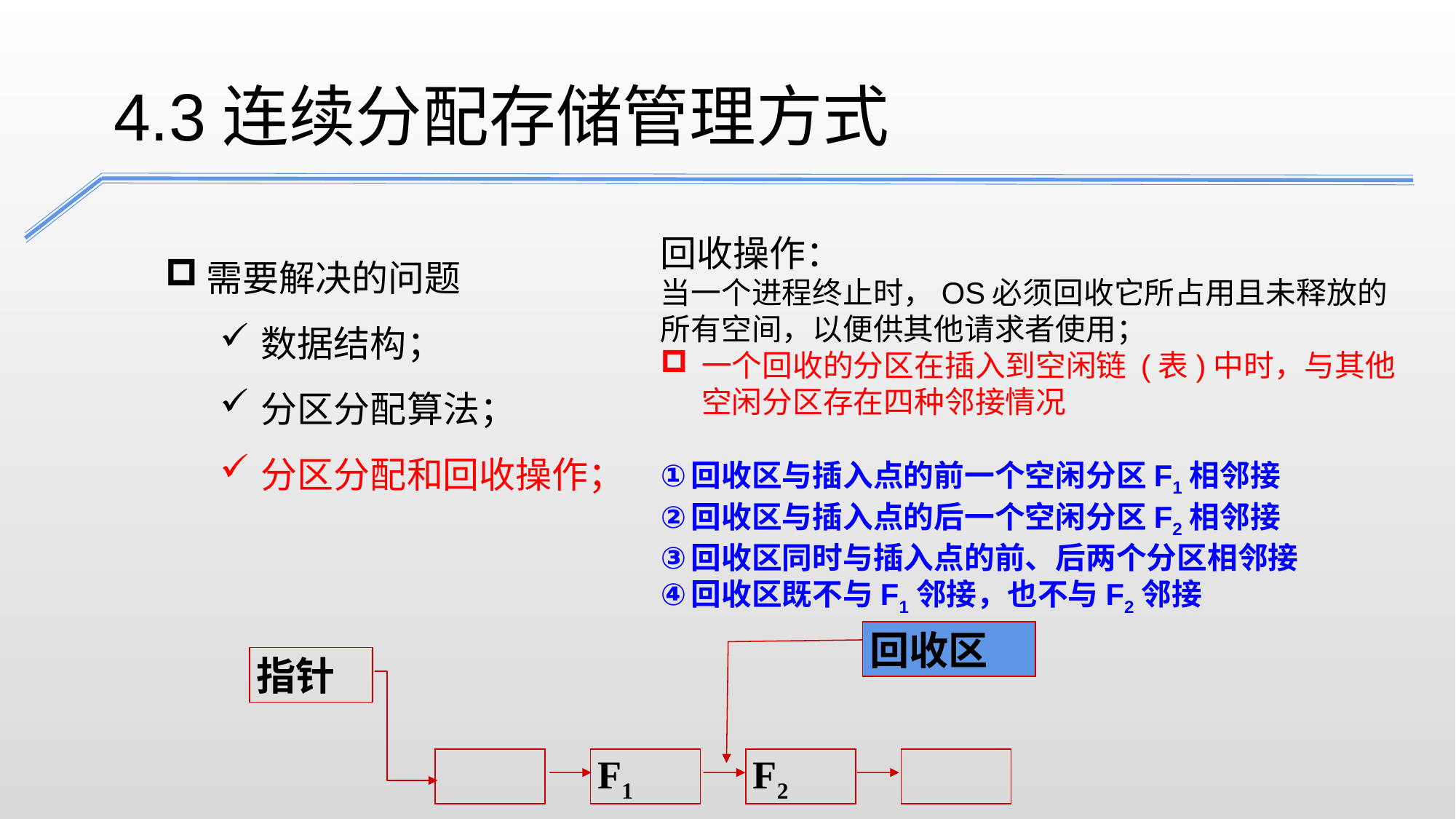

4.3连续分配存储管理方式

回收操作：
当一个进程终止时，OS必须回收它所占用且未释放的所有空间，以便供其他请求者使用；
一个回收的分区在插入到空闲链 (表)中时，与其他空闲分区存在四种邻接情况

回收区与插入点的前一个空闲分区F1相邻接
回收区与插入点的后一个空闲分区F2相邻接
回收区同时与插入点的前、后两个分区相邻接
回收区既不与F1邻接，也不与F2邻接

需要解决的问题
数据结构；
分区分配算法；
分区分配和回收操作；

回收区

指针

F1
F2